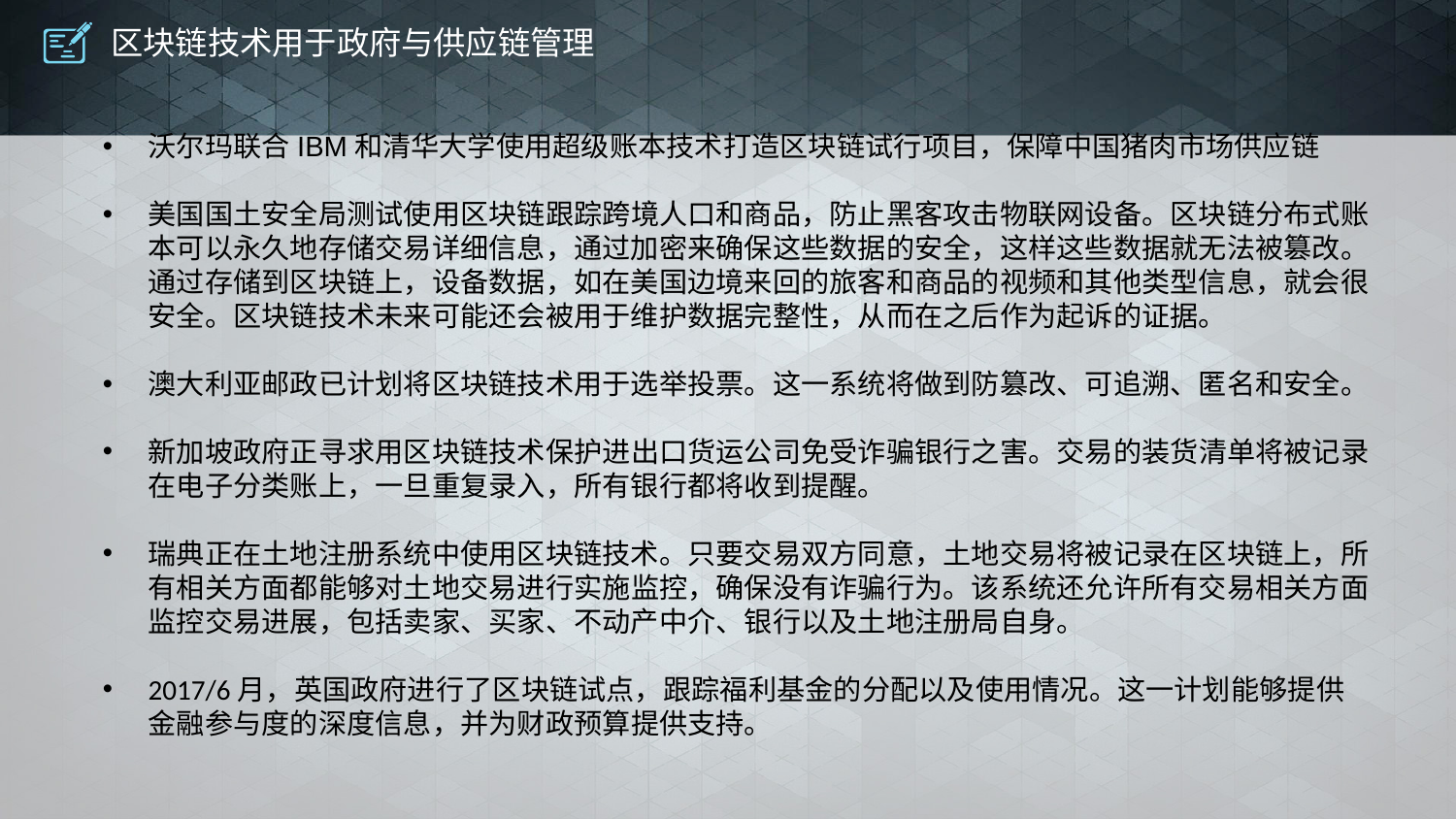

# 区块链技术用于政府与供应链管理

沃尔玛联合IBM和清华大学使用超级账本技术打造区块链试行项目，保障中国猪肉市场供应链

美国国土安全局测试使用区块链跟踪跨境人口和商品，防止黑客攻击物联网设备。区块链分布式账本可以永久地存储交易详细信息，通过加密来确保这些数据的安全，这样这些数据就无法被篡改。通过存储到区块链上，设备数据，如在美国边境来回的旅客和商品的视频和其他类型信息，就会很安全。区块链技术未来可能还会被用于维护数据完整性，从而在之后作为起诉的证据。

澳大利亚邮政已计划将区块链技术用于选举投票。这一系统将做到防篡改、可追溯、匿名和安全。

新加坡政府正寻求用区块链技术保护进出口货运公司免受诈骗银行之害。交易的装货清单将被记录在电子分类账上，一旦重复录入，所有银行都将收到提醒。

瑞典正在土地注册系统中使用区块链技术。只要交易双方同意，土地交易将被记录在区块链上，所有相关方面都能够对土地交易进行实施监控，确保没有诈骗行为。该系统还允许所有交易相关方面监控交易进展，包括卖家、买家、不动产中介、银行以及土地注册局自身。

2017/6月，英国政府进行了区块链试点，跟踪福利基金的分配以及使用情况。这一计划能够提供金融参与度的深度信息，并为财政预算提供支持。